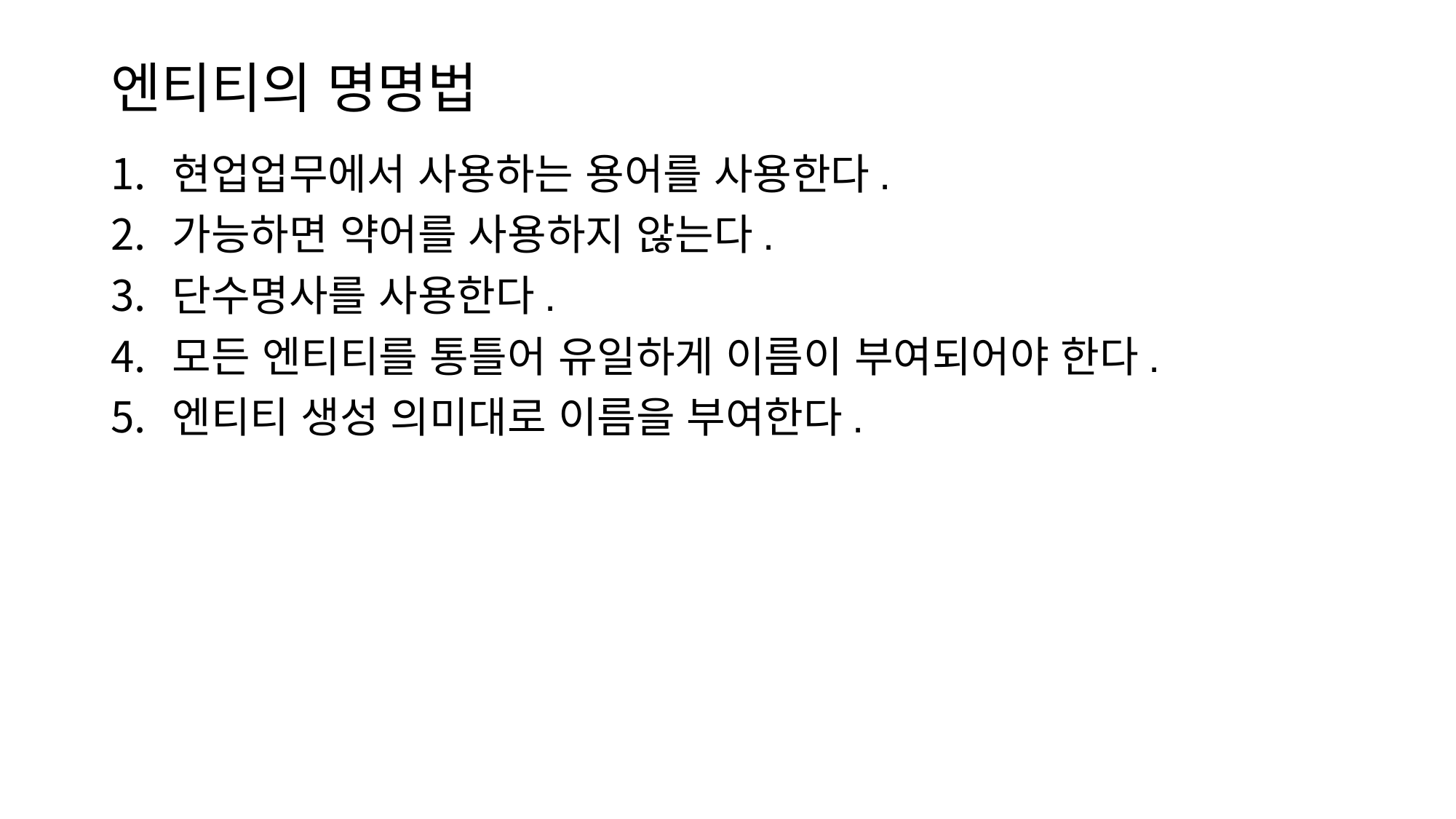

# 엔티티의 명명법
현업업무에서 사용하는 용어를 사용한다.
가능하면 약어를 사용하지 않는다.
단수명사를 사용한다.
모든 엔티티를 통틀어 유일하게 이름이 부여되어야 한다.
엔티티 생성 의미대로 이름을 부여한다.